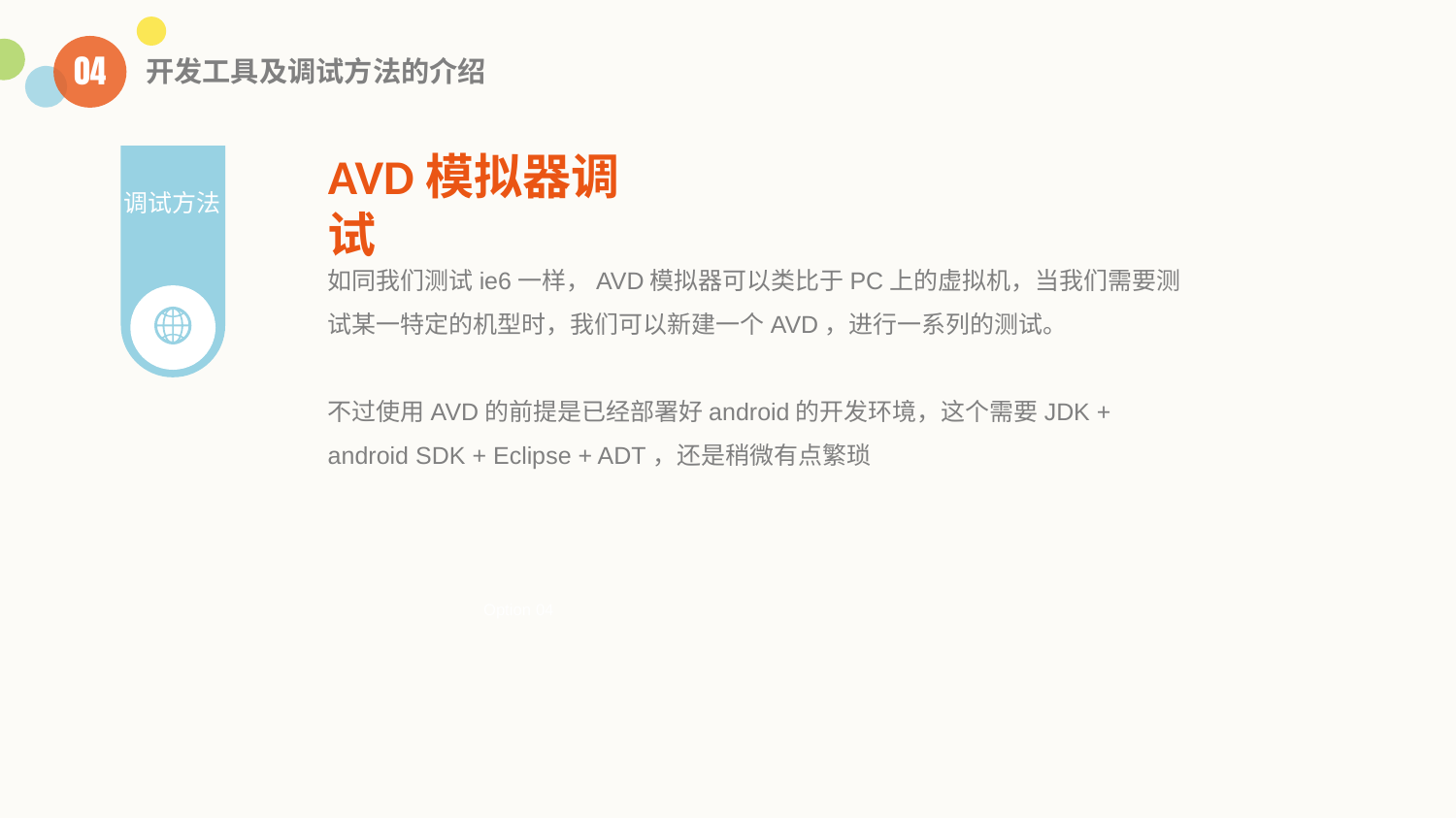

04
开发工具及调试方法的介绍

AVD模拟器调试
调试方法
如同我们测试ie6一样，AVD模拟器可以类比于PC上的虚拟机，当我们需要测试某一特定的机型时，我们可以新建一个AVD，进行一系列的测试。

不过使用AVD的前提是已经部署好android的开发环境，这个需要JDK + android SDK + Eclipse + ADT，还是稍微有点繁琐

Option 04